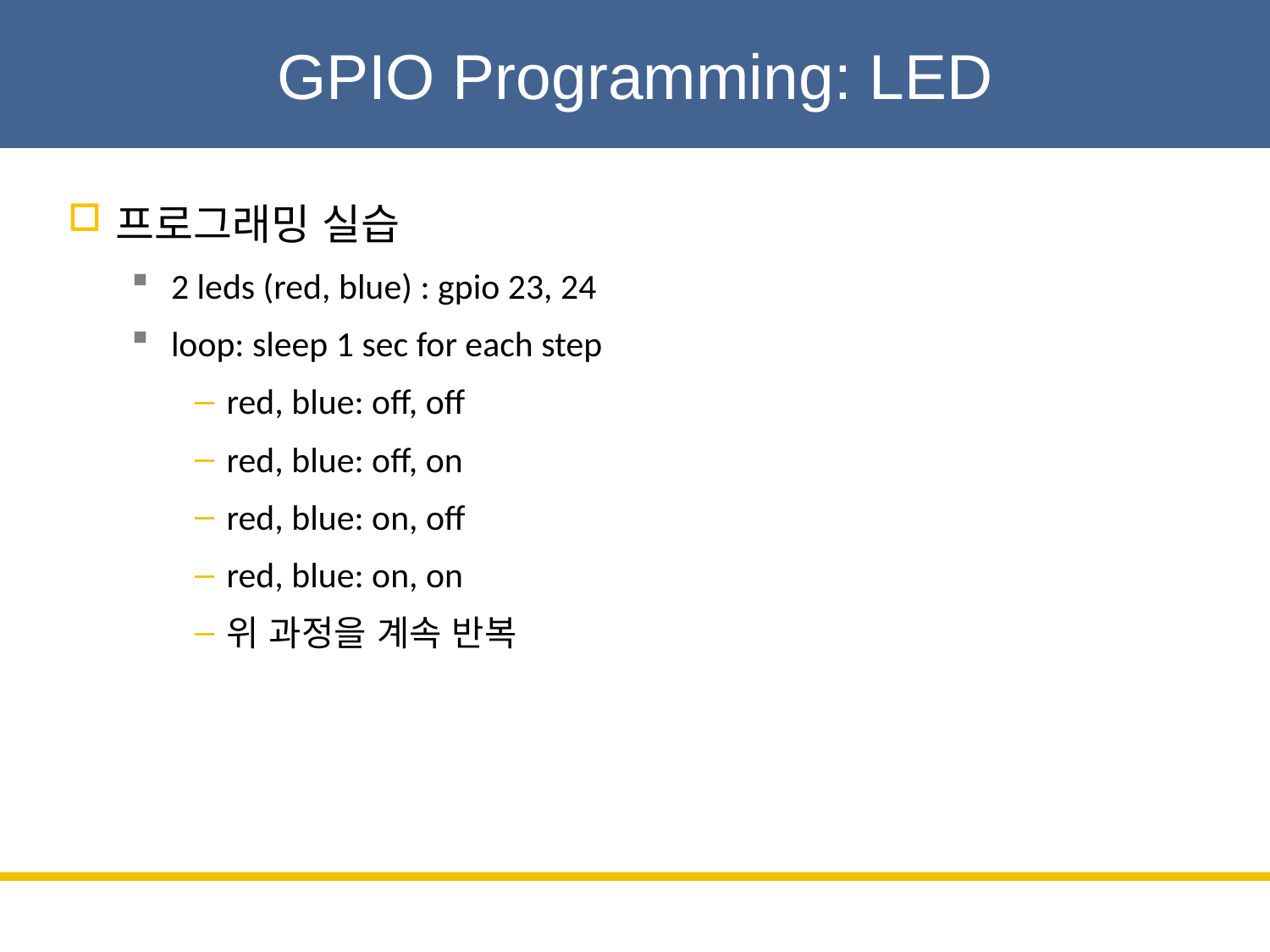

# GPIO Programming: LED
프로그래밍 실습
2 leds (red, blue) : gpio 23, 24
loop: sleep 1 sec for each step
red, blue: off, off
red, blue: off, on
red, blue: on, off
red, blue: on, on
위 과정을 계속 반복